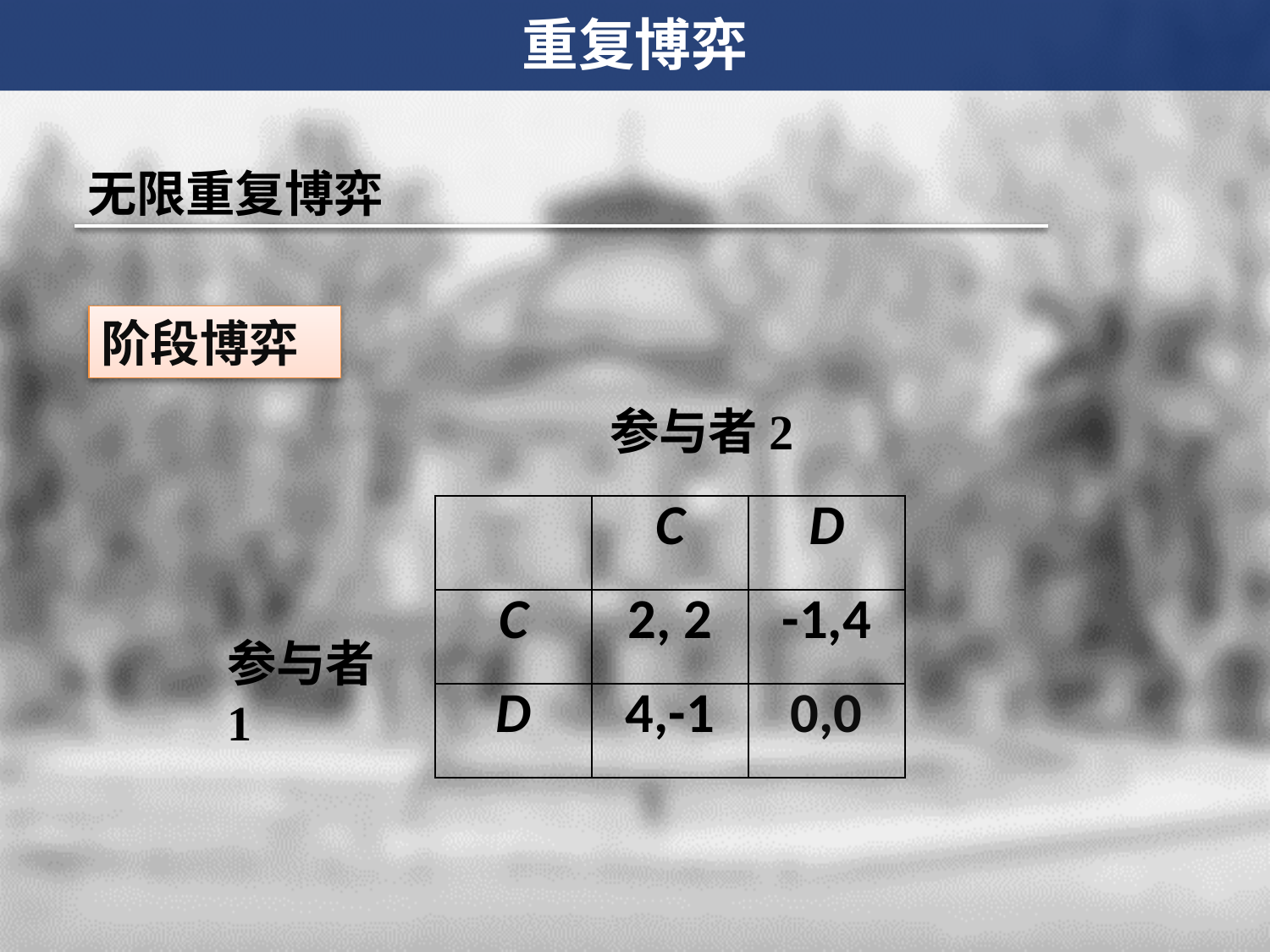

重复博弈

无限重复博弈
阶段博弈
参与者2
|  | C | D |
| --- | --- | --- |
| C | 2, 2 | -1,4 |
| D | 4,-1 | 0,0 |
参与者1